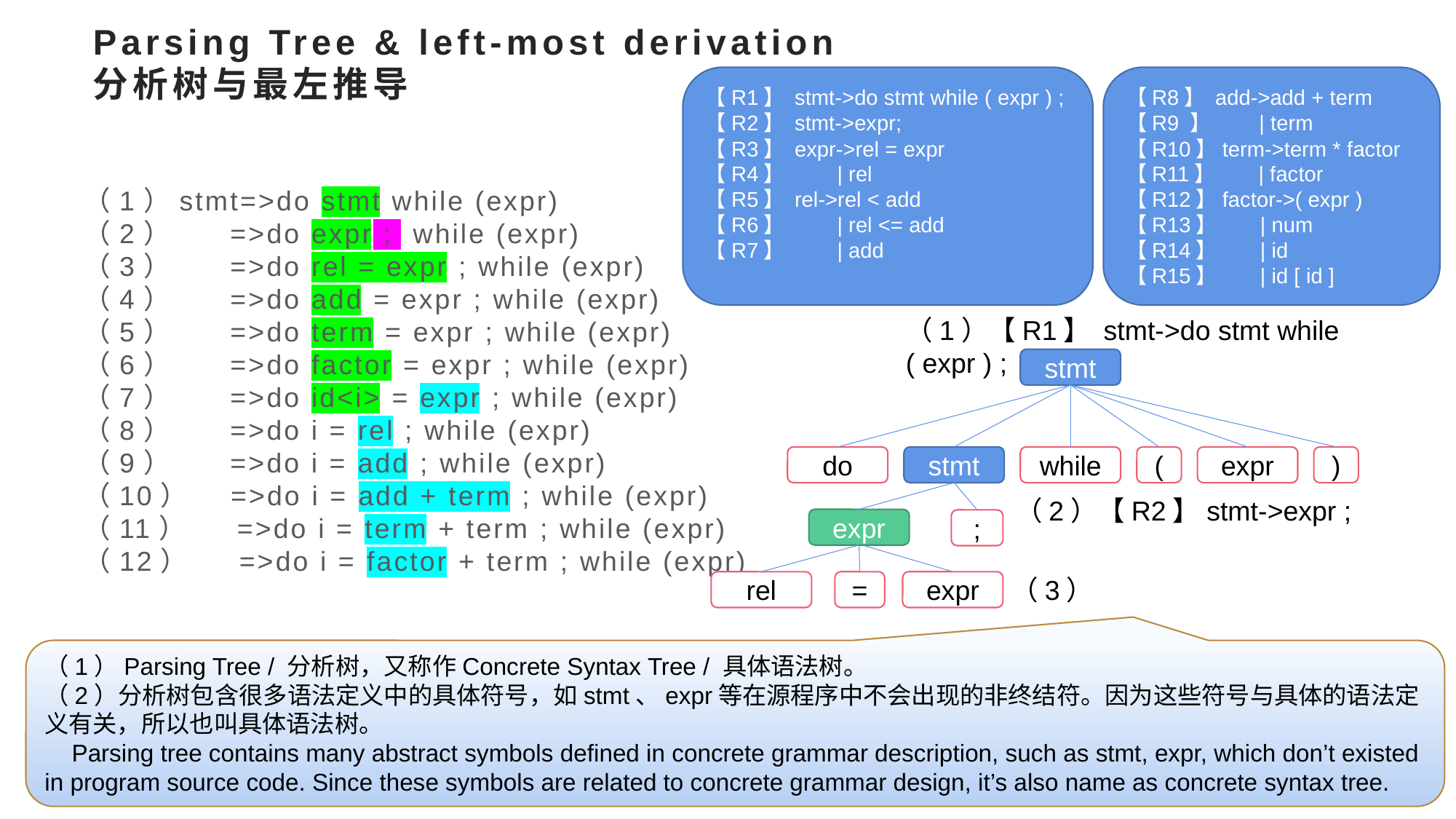

# Parsing Tree & left-most derivation 分析树与最左推导
【R1】 stmt->do stmt while ( expr ) ;
【R2】 stmt->expr;
【R3】 expr->rel = expr
【R4】          | rel
【R5】 rel->rel < add
【R6】          | rel <= add
【R7】          | add

【R8】 add->add + term
【R9 】         | term
【R10】term->term * factor
【R11】        | factor
【R12】factor->( expr )
【R13】        | num
【R14】        | id
【R15】        | id [ id ]
（1）stmt=>do stmt while (expr)
（2）      =>do expr ;  while (expr)
（3）      =>do rel = expr ; while (expr)
（4）      =>do add = expr ; while (expr)
（5）      =>do term = expr ; while (expr)
（6）      =>do factor = expr ; while (expr)
（7）      =>do id<i> = expr ; while (expr)
（8）      =>do i = rel ; while (expr)
（9）      =>do i = add ; while (expr)
（10）    =>do i = add + term ; while (expr)
（11）     =>do i = term + term ; while (expr)
（12）     =>do i = factor + term ; while (expr)
（1）【R1】 stmt->do stmt while ( expr ) ;
stmt
do
stmt
while
(
expr
)
（2）【R2】stmt->expr ;
expr
;
（3）
rel
=
expr
（1）Parsing Tree / 分析树，又称作Concrete Syntax Tree / 具体语法树。
（2）分析树包含很多语法定义中的具体符号，如stmt、expr等在源程序中不会出现的非终结符。因为这些符号与具体的语法定义有关，所以也叫具体语法树。
    Parsing tree contains many abstract symbols defined in concrete grammar description, such as stmt, expr, which don’t existed in program source code. Since these symbols are related to concrete grammar design, it’s also name as concrete syntax tree.
12